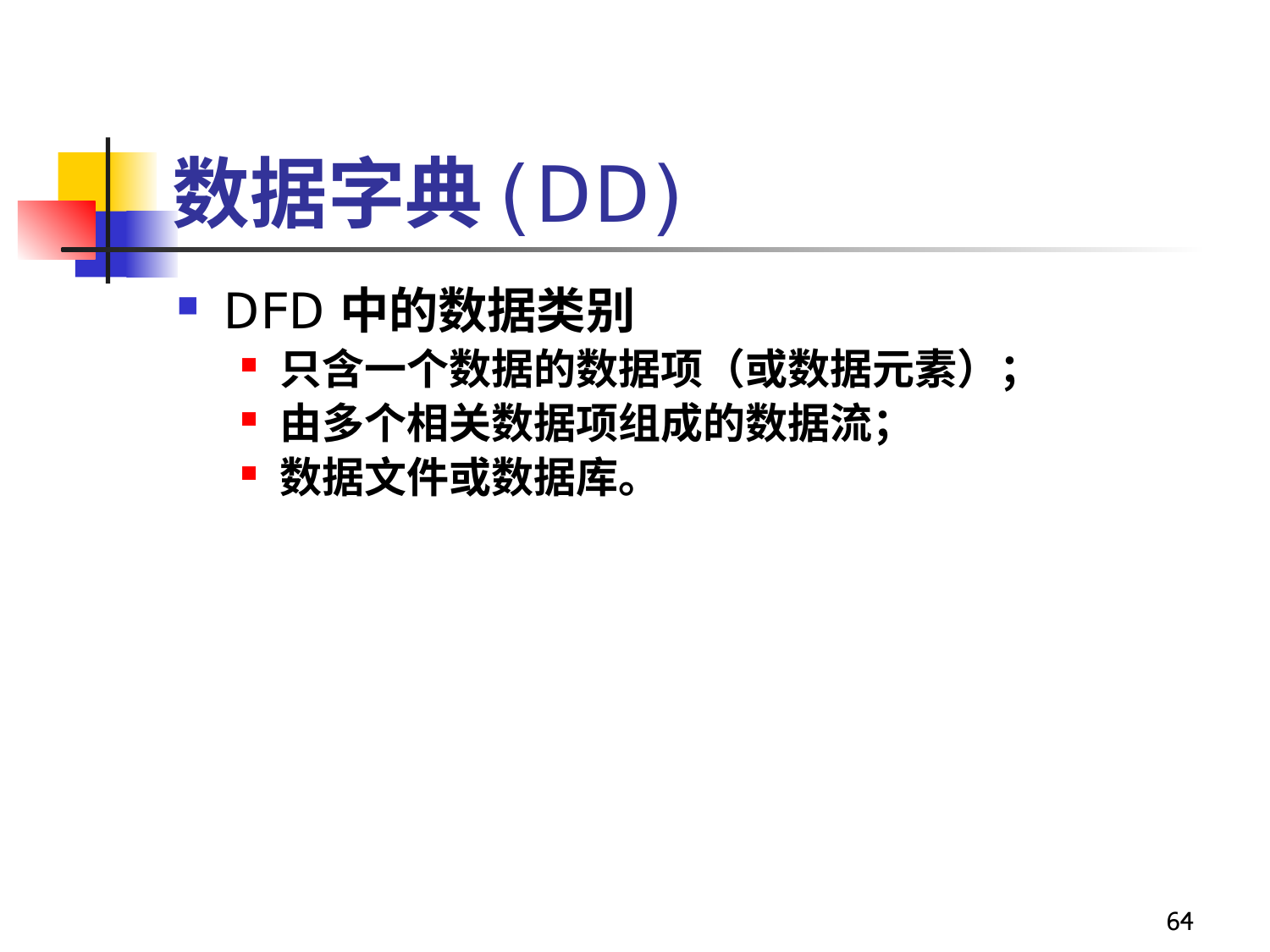

# 数据字典(DD)
DFD中的数据类别
只含一个数据的数据项（或数据元素）；
由多个相关数据项组成的数据流；
数据文件或数据库。

64